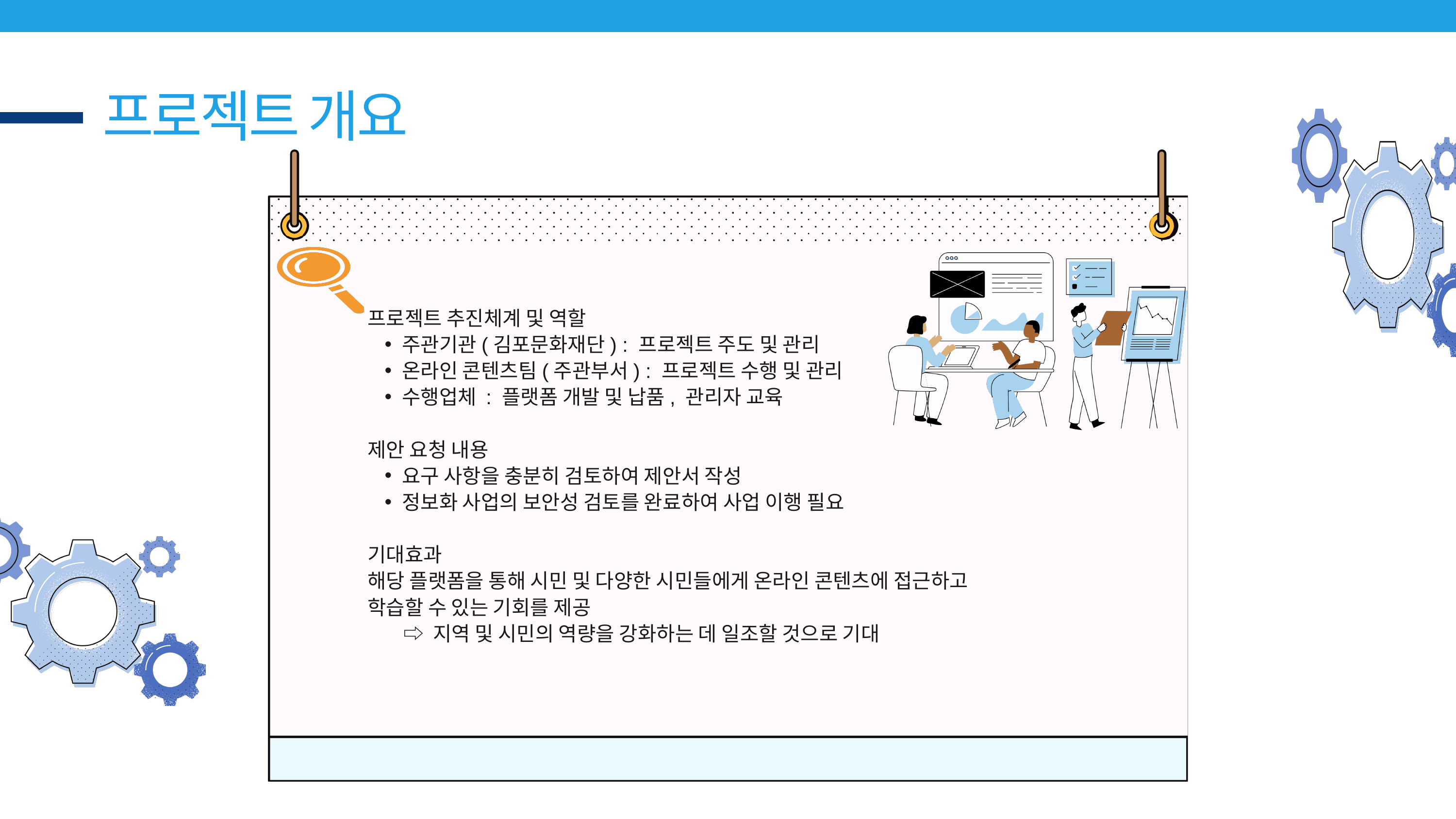

프로젝트 개요

프로젝트 추진체계 및 역할
주관기관(김포문화재단) : 프로젝트 주도 및 관리
온라인 콘텐츠팀(주관부서) : 프로젝트 수행 및 관리
수행업체 : 플랫폼 개발 및 납품, 관리자 교육

제안 요청 내용
요구 사항을 충분히 검토하여 제안서 작성
정보화 사업의 보안성 검토를 완료하여 사업 이행 필요

기대효과
해당 플랫폼을 통해 시민 및 다양한 시민들에게 온라인 콘텐츠에 접근하고
학습할 수 있는 기회를 제공
        ⇨ 지역 및 시민의 역량을 강화하는 데 일조할 것으로 기대